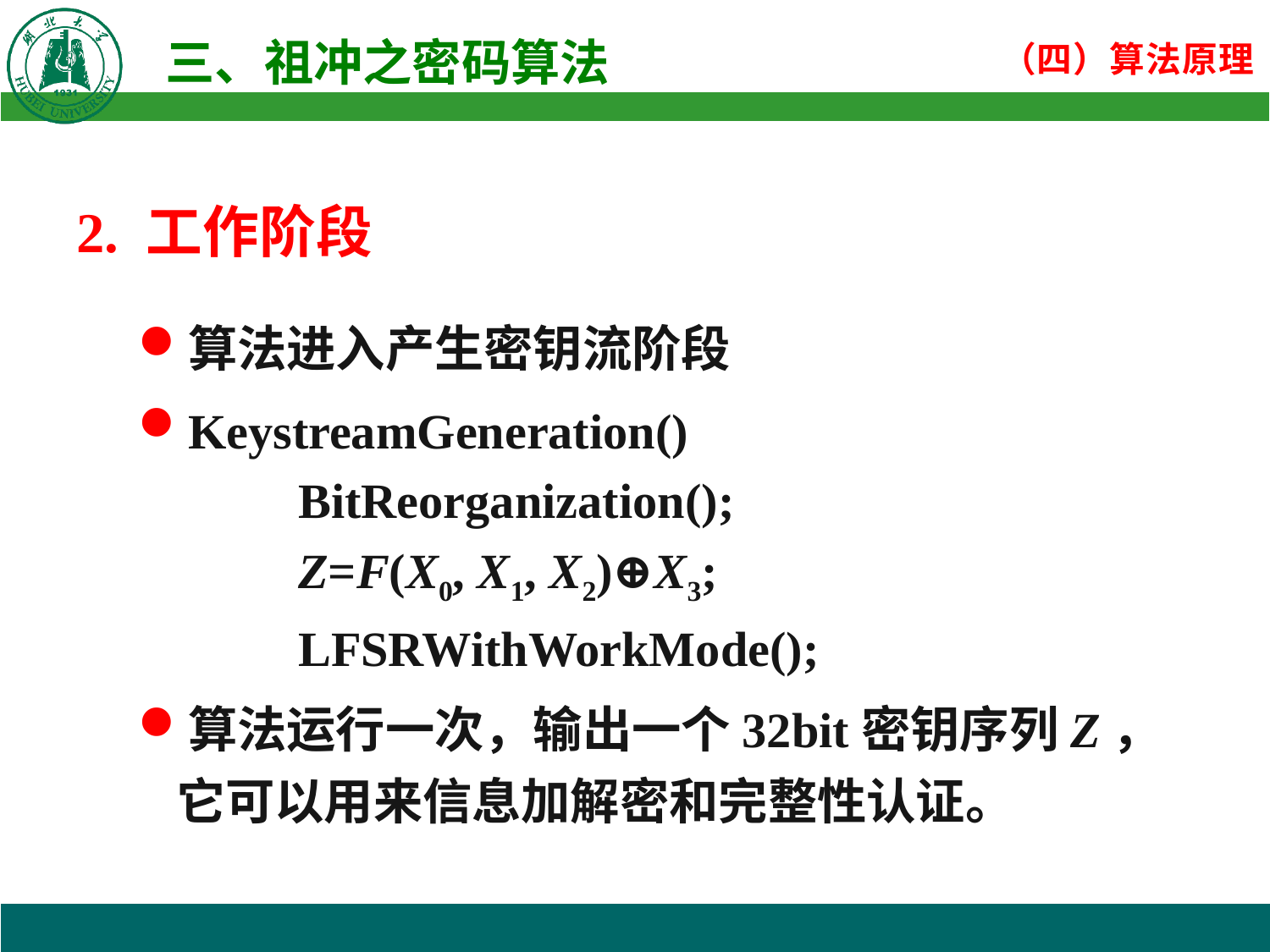

2. 工作阶段
算法进入产生密钥流阶段
KeystreamGeneration()
             BitReorganization();
             Z=F(X0, X1, X2)⊕X3;
             LFSRWithWorkMode();
算法运行一次，输出一个32bit密钥序列Z，它可以用来信息加解密和完整性认证。